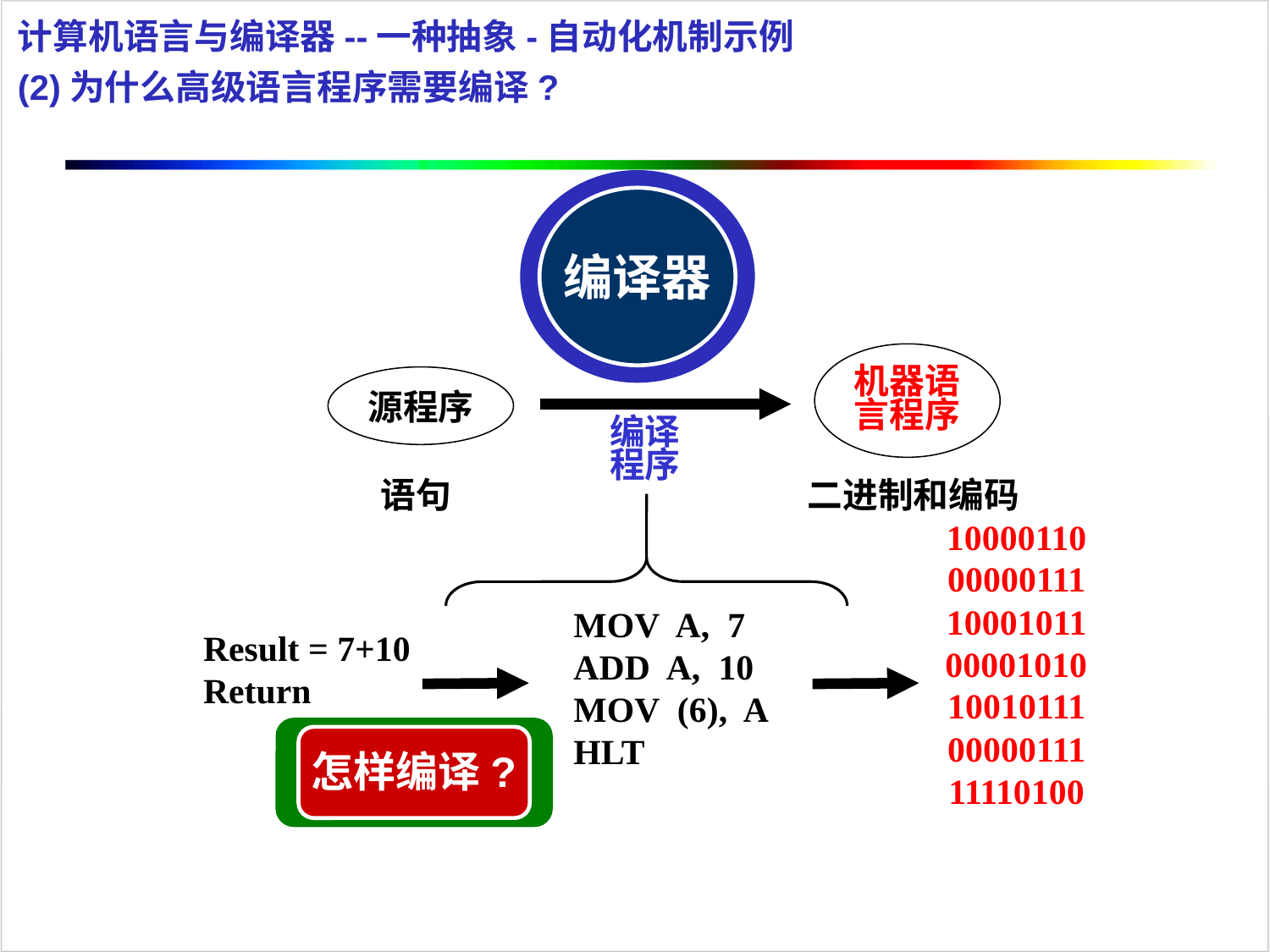

计算机语言与编译器--一种抽象-自动化机制示例
(2)为什么高级语言程序需要编译?

编译器
机器语
言程序
二进制和编码
源程序
语句

编译
程序

MOV  A,  7
ADD  A,  10
MOV  (6),  A
HLT

10000110
00000111
10001011
00001010
10010111
00000111
11110100
Result = 7+10
Return

怎样编译?